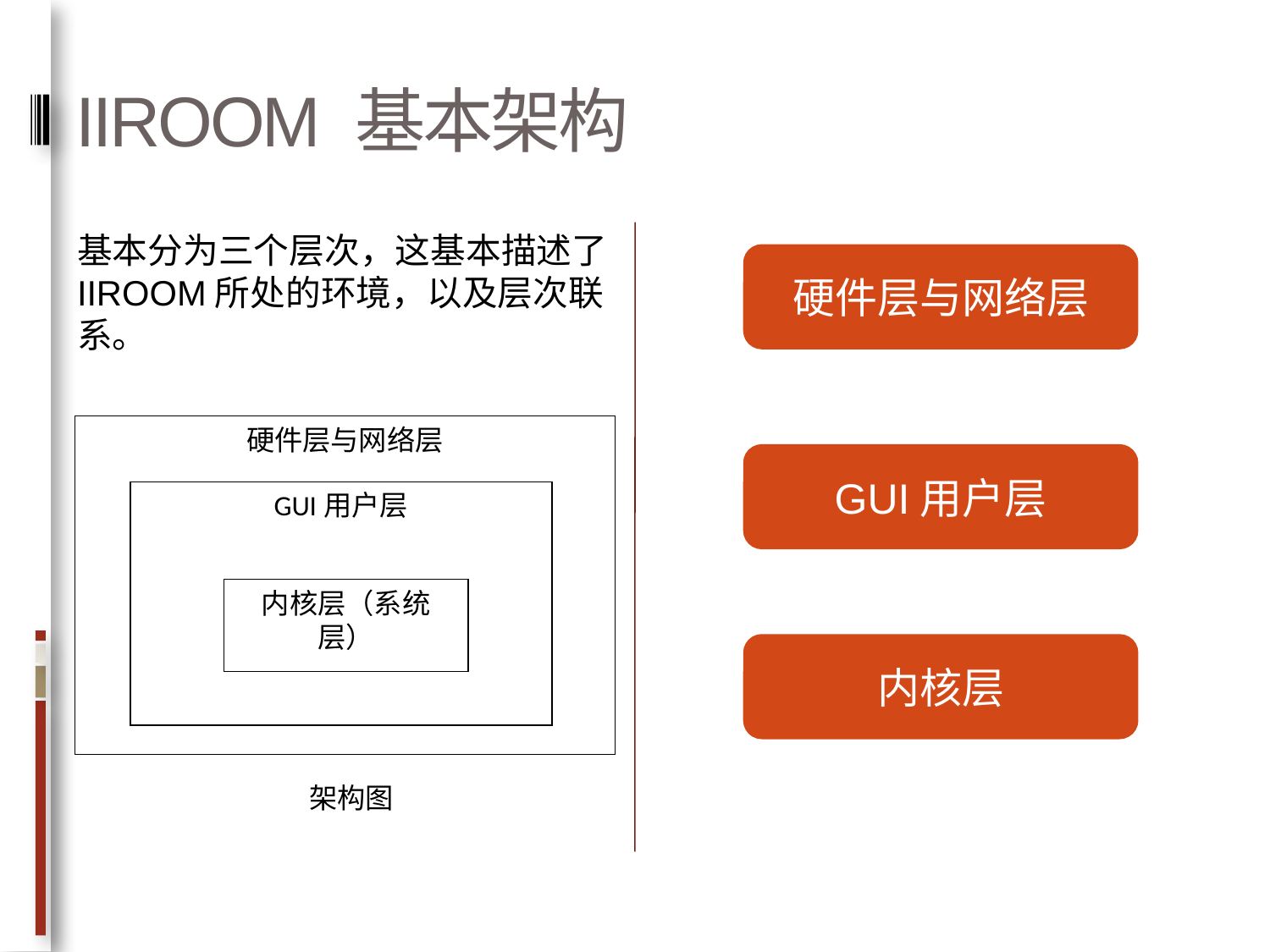

# IIROOM 基本架构
基本分为三个层次，这基本描述了IIROOM所处的环境，以及层次联系。
硬件层与网络层
硬件层与网络层
GUI用户层
内核层（系统层）
架构图
GUI用户层
内核层